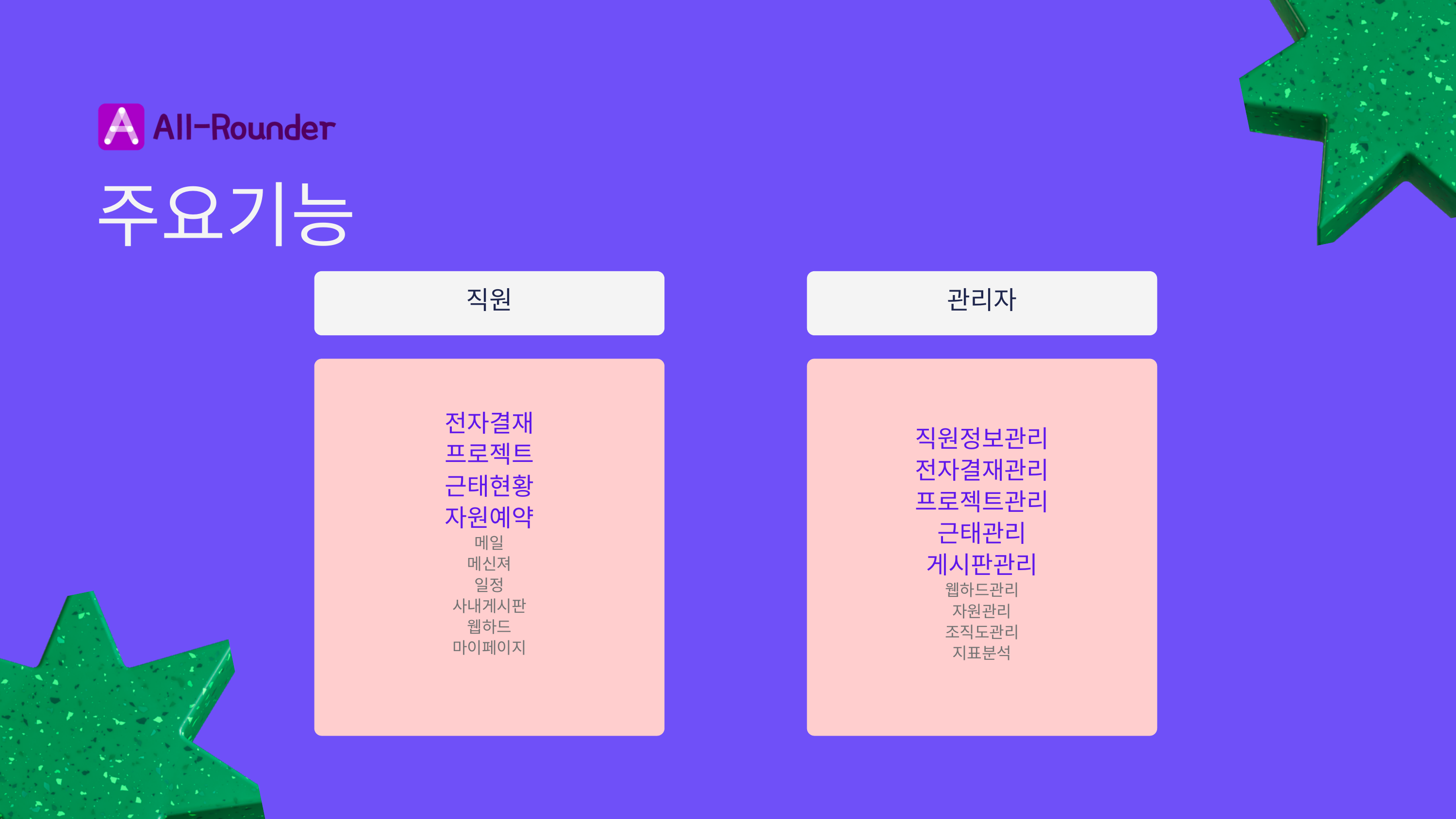

주요기능

직원

관리자

전자결재
프로젝트
근태현황
자원예약
메일
메신져
일정
사내게시판
웹하드
마이페이지

직원정보관리
전자결재관리
프로젝트관리
근태관리
게시판관리
웹하드관리
자원관리
조직도관리
지표분석